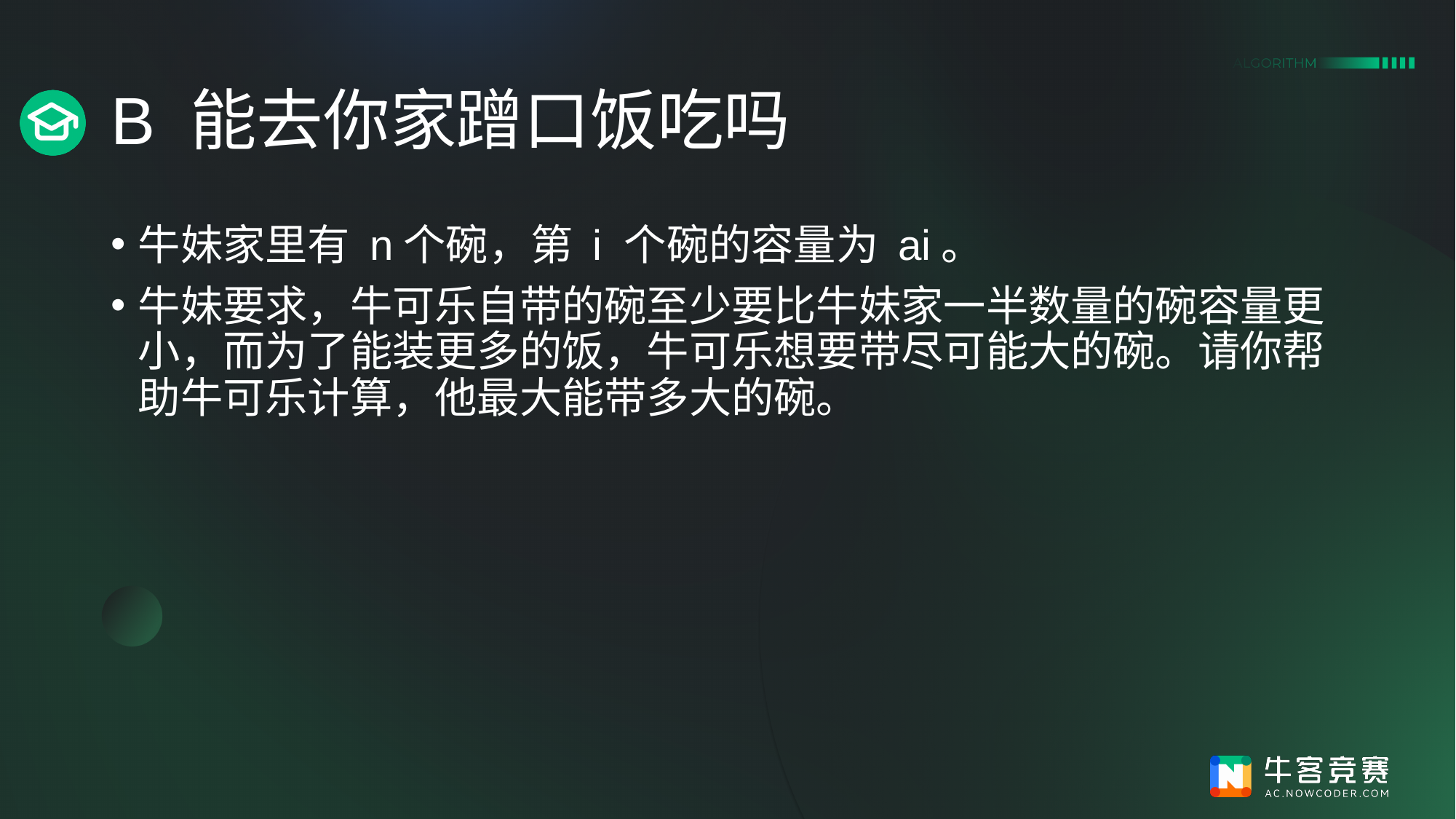

# B 能去你家蹭口饭吃吗
牛妹家里有 n个碗，第 i 个碗的容量为 ai​。
牛妹要求，牛可乐自带的碗至少要比牛妹家一半数量的碗容量更小，而为了能装更多的饭，牛可乐想要带尽可能大的碗。请你帮助牛可乐计算，他最大能带多大的碗。